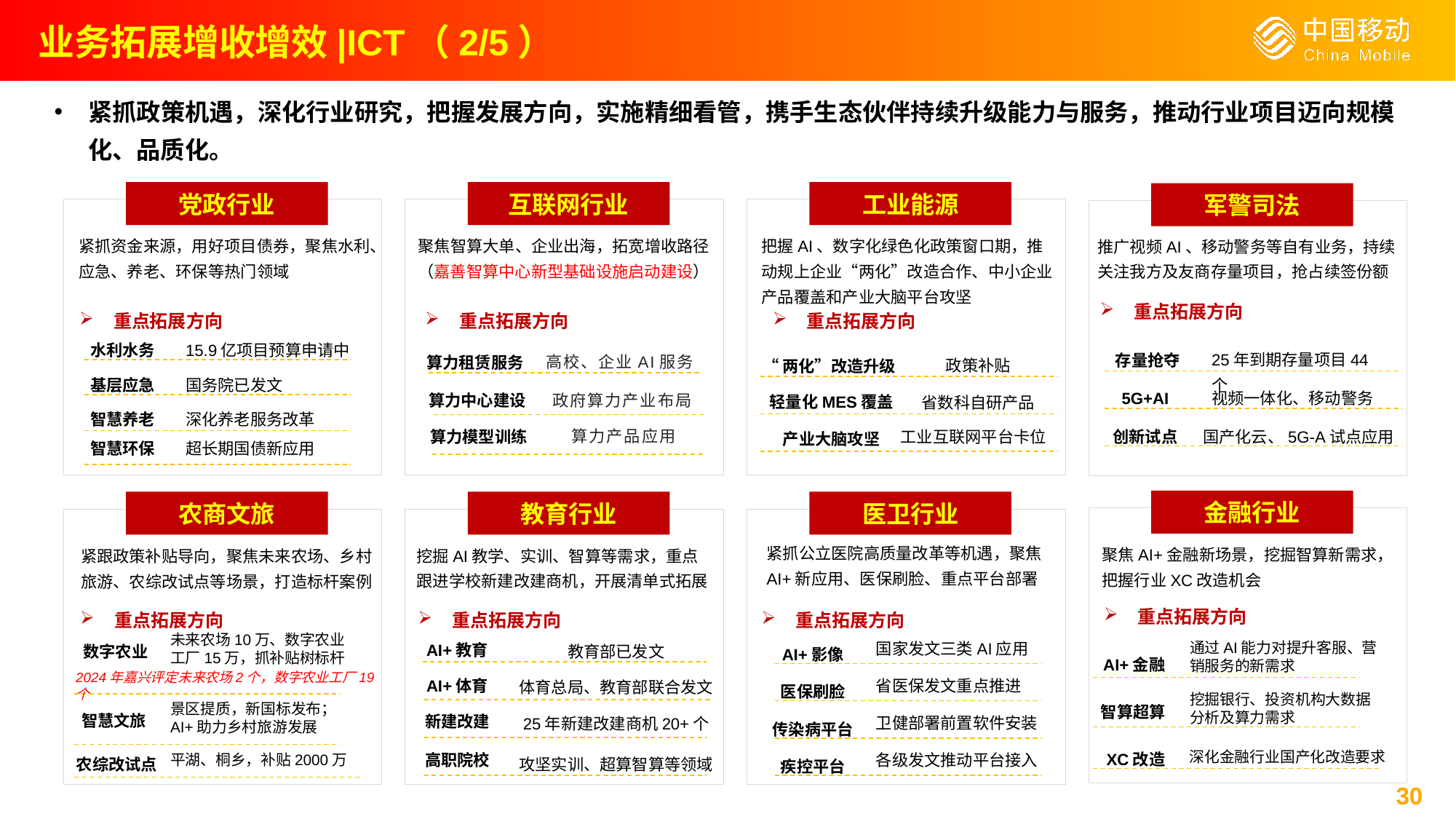

业务拓展增收增效|ICT（2/5）
紧抓政策机遇，深化行业研究，把握发展方向，实施精细看管，携手生态伙伴持续升级能力与服务，推动行业项目迈向规模化、品质化。
党政行业
互联网行业
工业能源
军警司法

紧抓资金来源，用好项目债券，聚焦水利、应急、养老、环保等热门领域
把握AI、数字化绿色化政策窗口期，推动规上企业“两化”改造合作、中小企业产品覆盖和产业大脑平台攻坚
聚焦智算大单、企业出海，拓宽增收路径（嘉善智算中心新型基础设施启动建设）
推广视频AI、移动警务等自有业务，持续关注我方及友商存量项目，抢占续签份额
重点拓展方向
重点拓展方向
重点拓展方向
重点拓展方向
水利水务
15.9亿项目预算申请中
25年到期存量项目44个
存量抢夺
高校、企业AI服务
算力租赁服务
政策补贴
“两化”改造升级
基层应急
国务院已发文
视频一体化、移动警务
5G+AI
政府算力产业布局
算力中心建设
轻量化MES覆盖
省数科自研产品
智慧养老
深化养老服务改革
算力产品应用
算力模型训练
创新试点
国产化云、5G-A试点应用
工业互联网平台卡位
产业大脑攻坚
智慧环保
超长期国债新应用
金融行业
农商文旅
教育行业
医卫行业

紧抓公立医院高质量改革等机遇，聚焦AI+新应用、医保刷脸、重点平台部署
聚焦AI+金融新场景，挖掘智算新需求，把握行业XC改造机会
挖掘AI教学、实训、智算等需求，重点跟进学校新建改建商机，开展清单式拓展
紧跟政策补贴导向，聚焦未来农场、乡村旅游、农综改试点等场景，打造标杆案例
重点拓展方向
重点拓展方向
重点拓展方向
重点拓展方向
未来农场10万、数字农业工厂15万，抓补贴树标杆
教育部已发文
数字农业
AI+教育
通过AI能力对提升客服、营销服务的新需求
AI+影像
国家发文三类AI应用
AI+金融
2024年嘉兴评定未来农场2个，数字农业工厂19个
体育总局、教育部联合发文
AI+体育
医保刷脸
省医保发文重点推进
挖掘银行、投资机构大数据分析及算力需求
智算超算
景区提质，新国标发布；
AI+助力乡村旅游发展
智慧文旅
新建改建
25年新建改建商机20+个
卫健部署前置软件安装
传染病平台
深化金融行业国产化改造要求
XC改造
高职院校
攻坚实训、超算智算等领域
农综改试点
各级发文推动平台接入
平湖、桐乡，补贴2000万
疾控平台